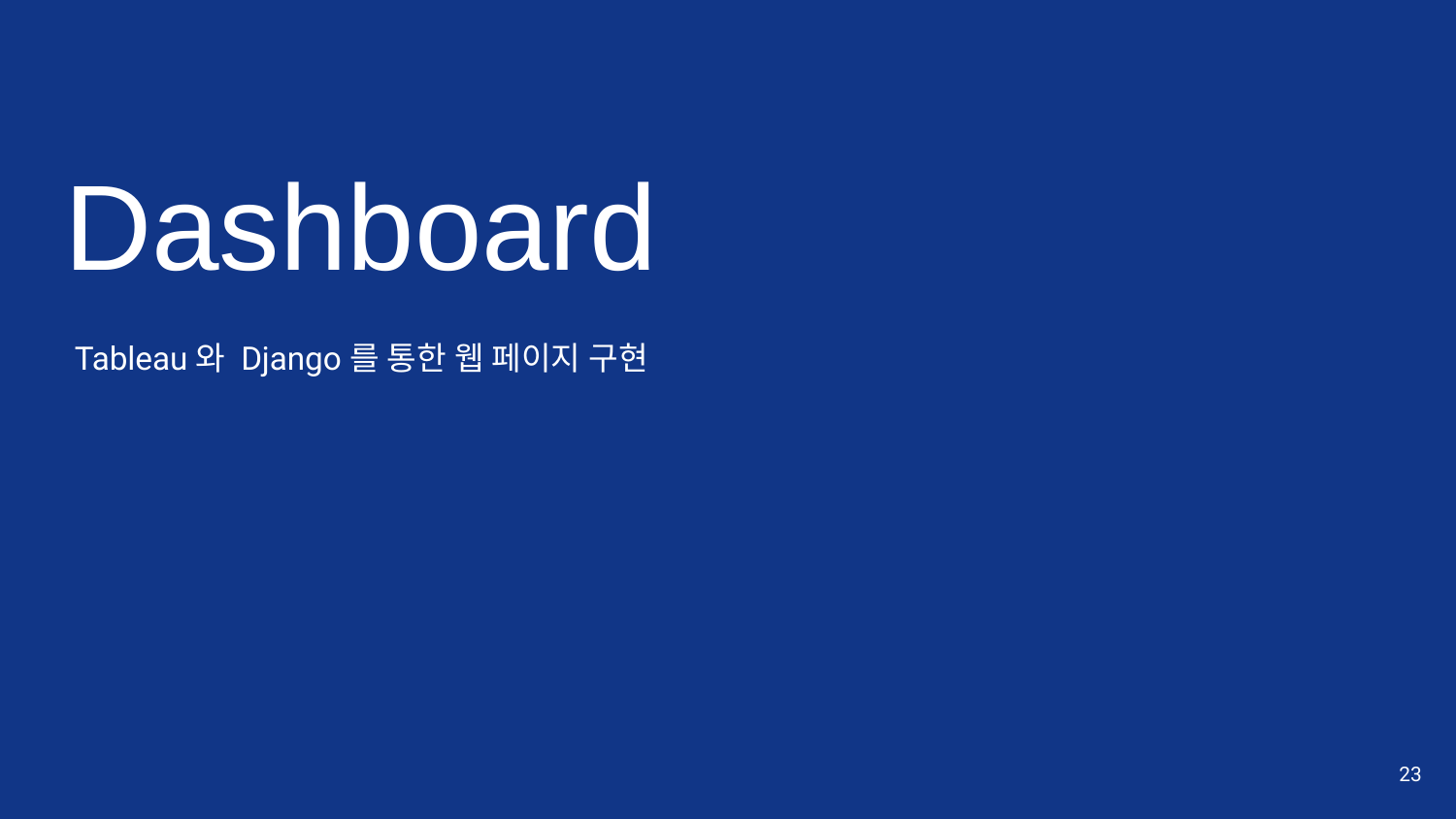

# Dashboard
Tableau와 Django를 통한 웹 페이지 구현
23